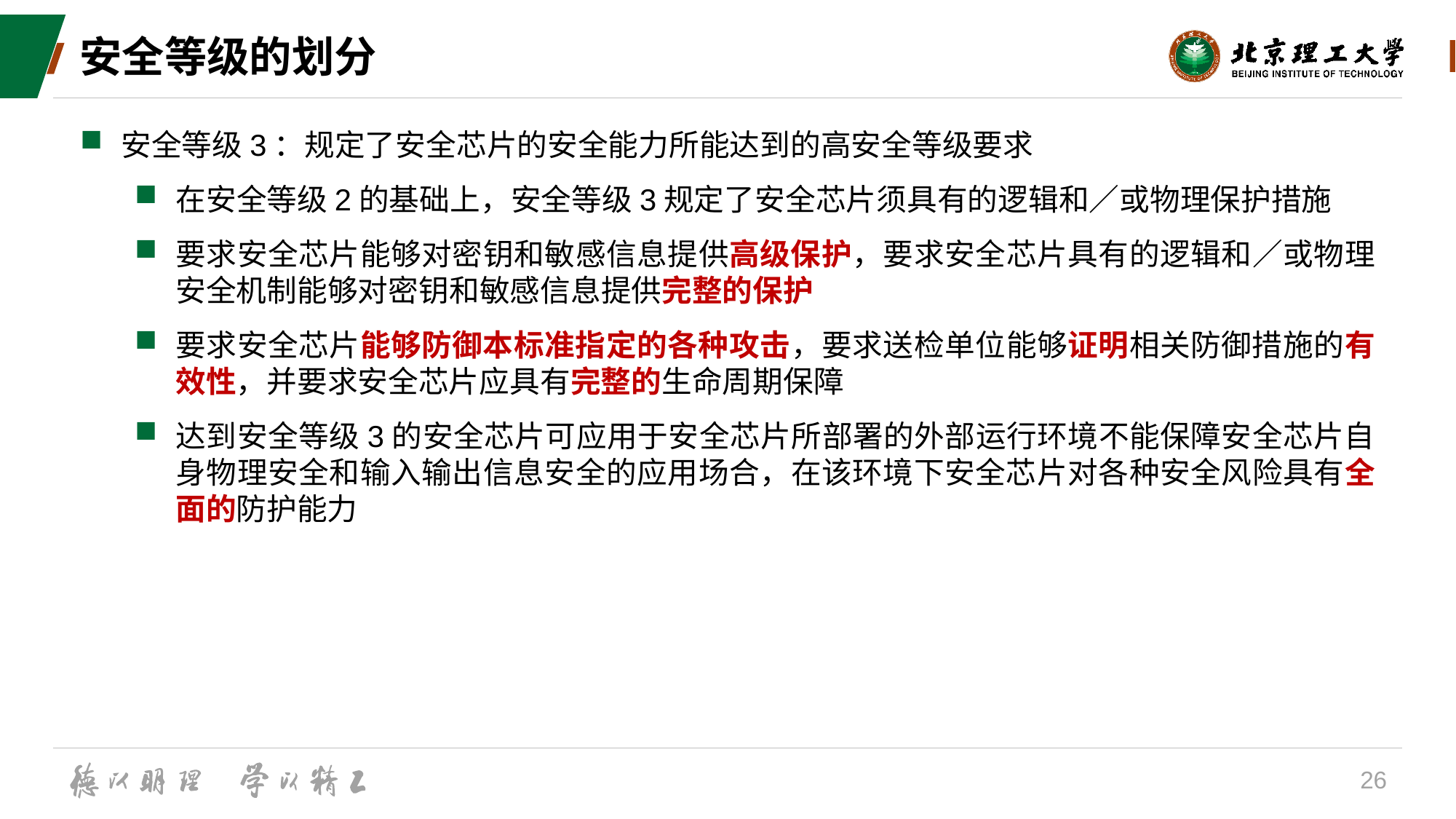

# 安全等级的划分
安全等级3：规定了安全芯片的安全能力所能达到的高安全等级要求
在安全等级2的基础上，安全等级3规定了安全芯片须具有的逻辑和／或物理保护措施
要求安全芯片能够对密钥和敏感信息提供高级保护，要求安全芯片具有的逻辑和／或物理安全机制能够对密钥和敏感信息提供完整的保护
要求安全芯片能够防御本标准指定的各种攻击，要求送检单位能够证明相关防御措施的有效性，并要求安全芯片应具有完整的生命周期保障
达到安全等级3的安全芯片可应用于安全芯片所部署的外部运行环境不能保障安全芯片自身物理安全和输入输出信息安全的应用场合，在该环境下安全芯片对各种安全风险具有全面的防护能力